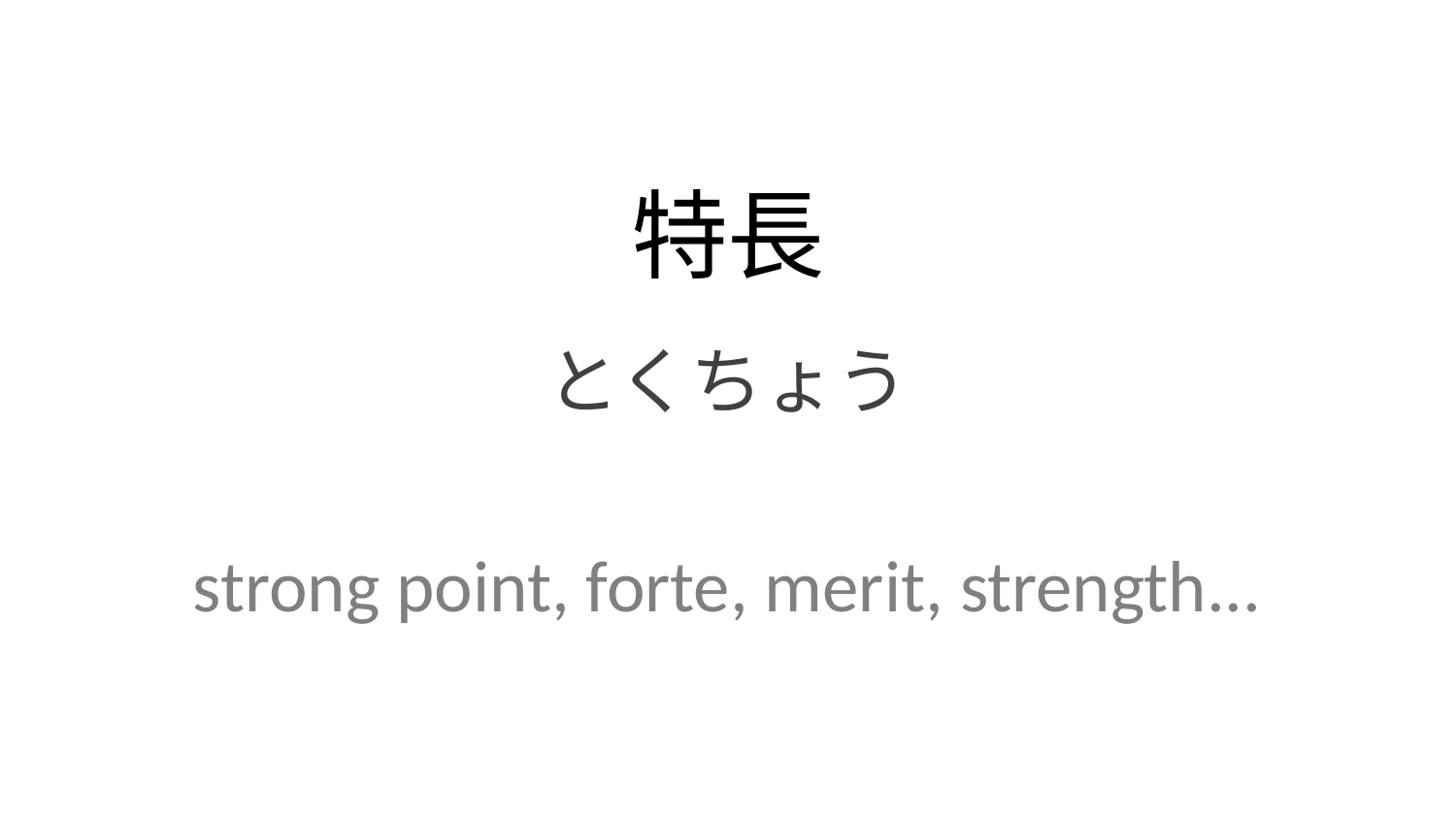

特長

とくちょう
strong point, forte, merit, strength...